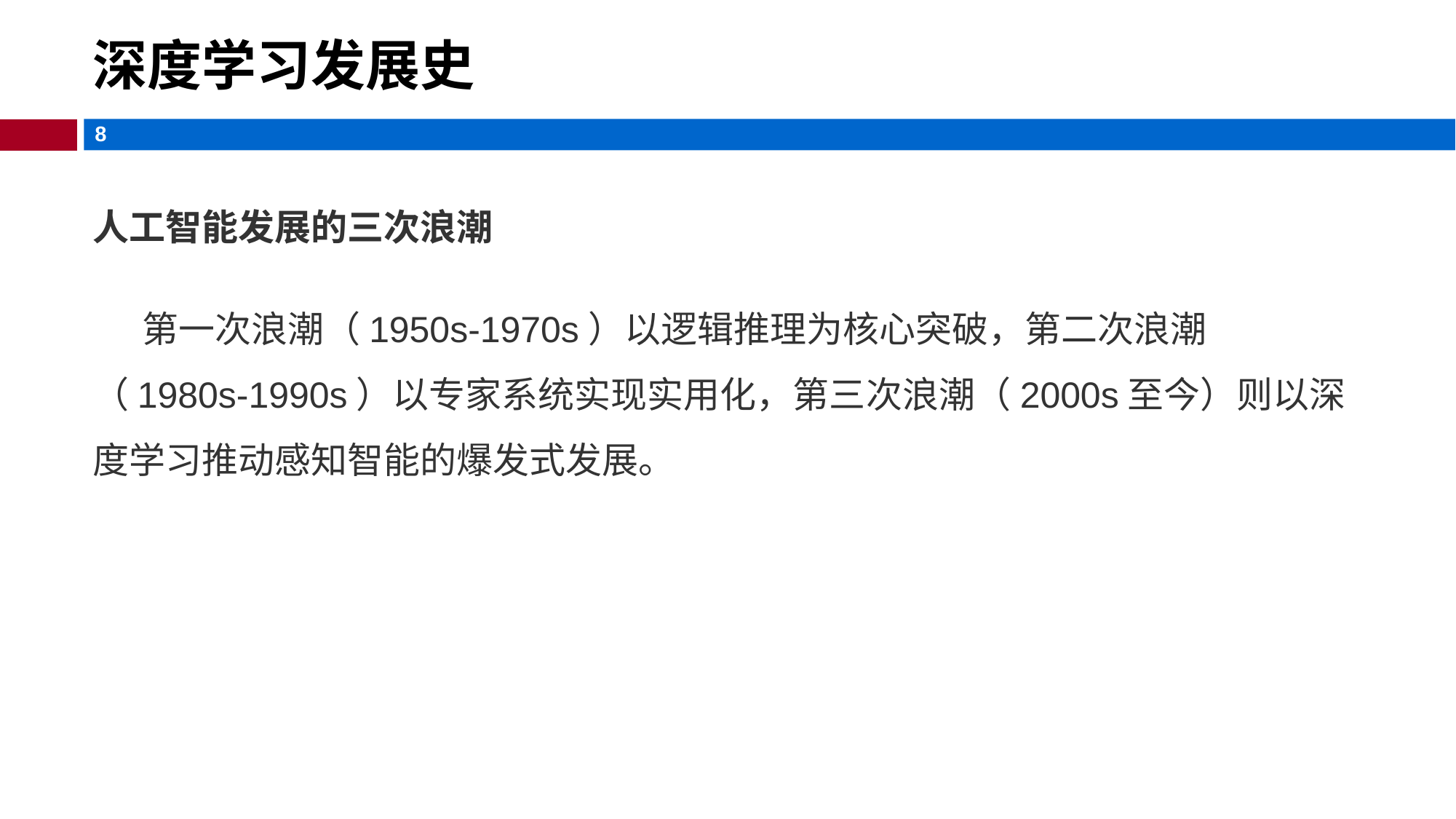

深度学习发展史
人工智能发展的三次浪潮

     第一次浪潮（1950s-1970s）以逻辑推理为核心突破，第二次浪潮（1980s-1990s）以专家系统实现实用化，第三次浪潮（2000s至今）则以深度学习推动感知智能的爆发式发展。‌